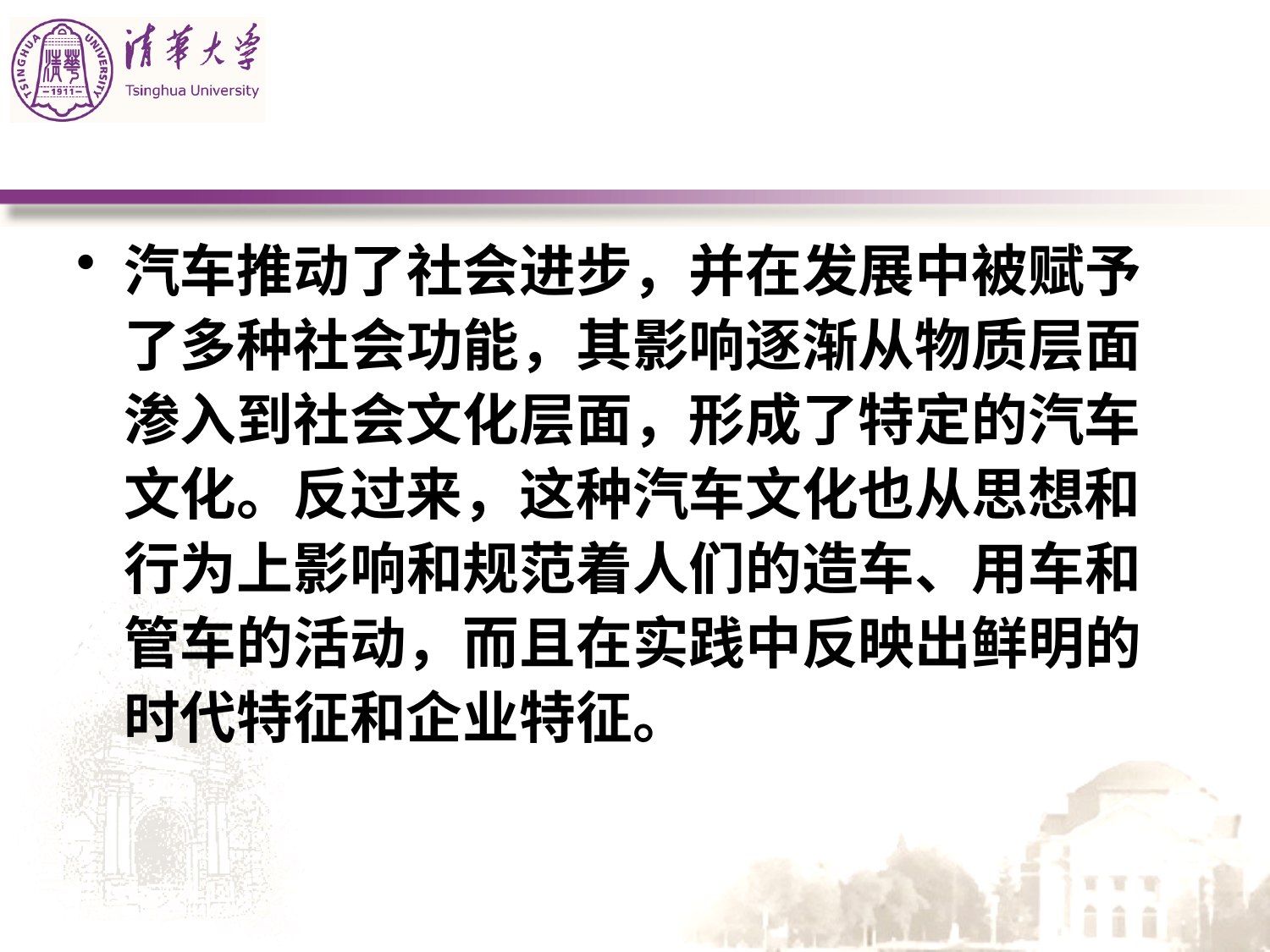

#
汽车推动了社会进步，并在发展中被赋予了多种社会功能，其影响逐渐从物质层面渗入到社会文化层面，形成了特定的汽车文化。反过来，这种汽车文化也从思想和行为上影响和规范着人们的造车、用车和管车的活动，而且在实践中反映出鲜明的时代特征和企业特征。